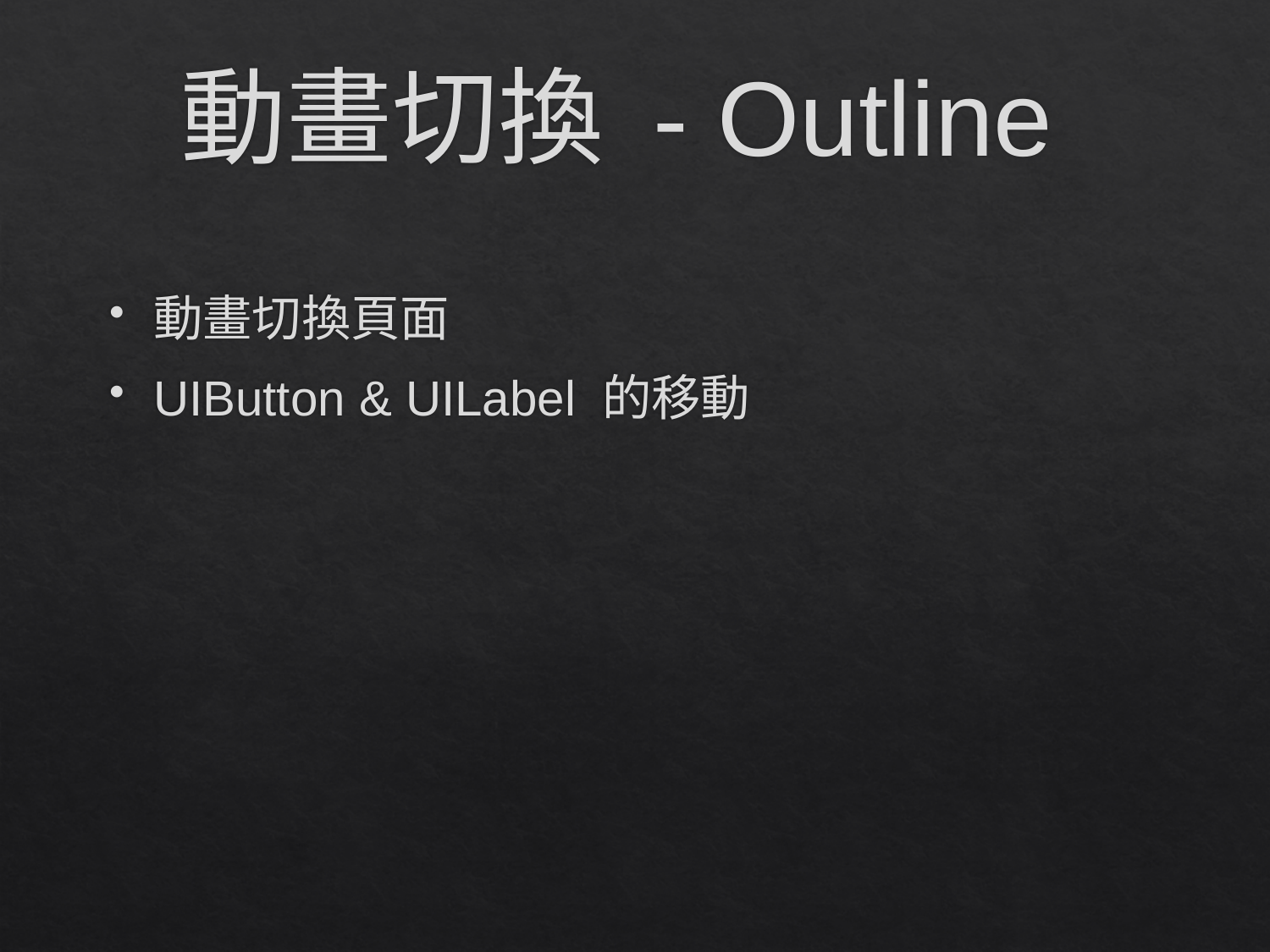

# 動畫切換 - Outline
動畫切換頁面
UIButton & UILabel 的移動